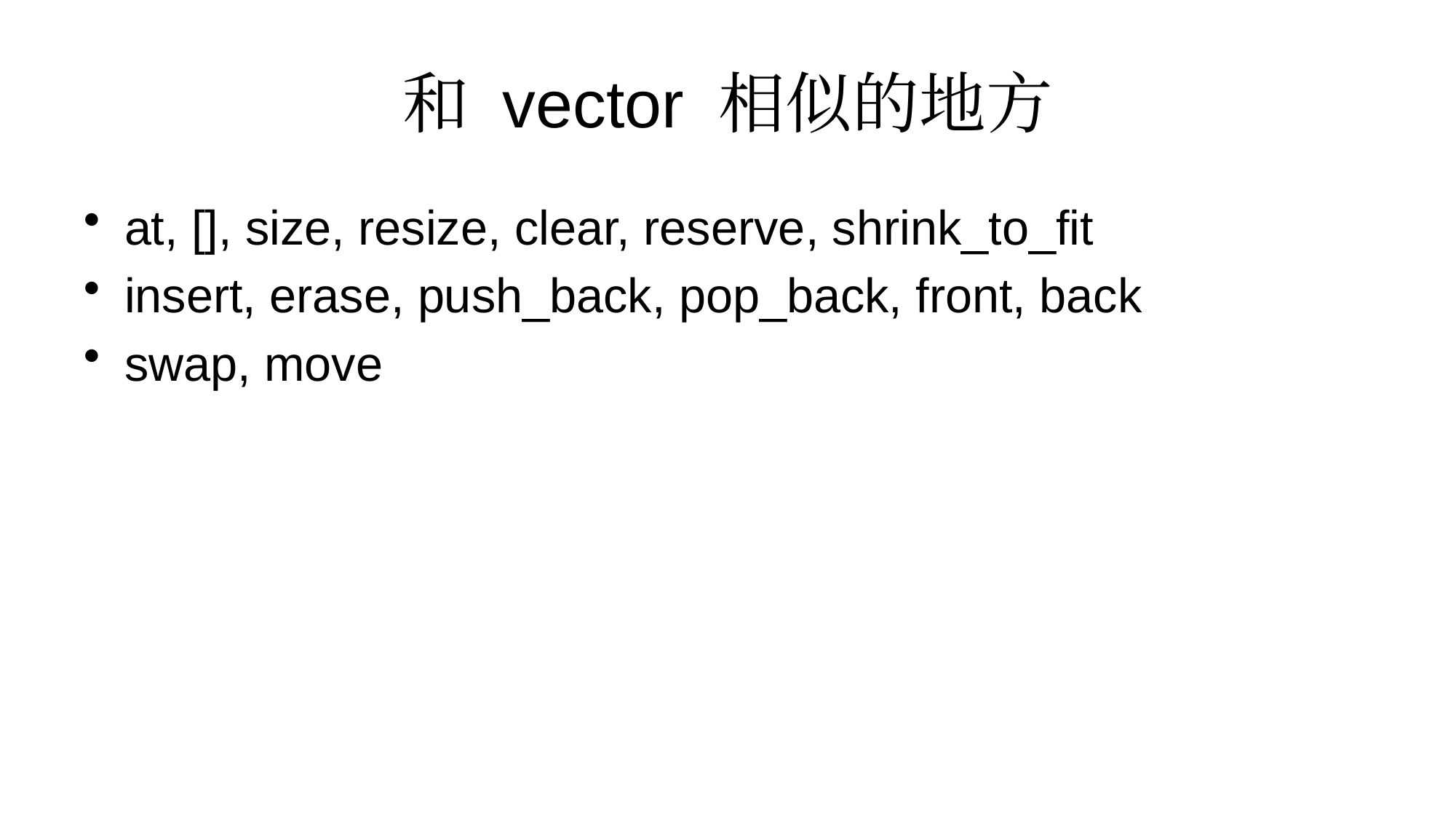

# 和 vector 相似的地方
at, [], size, resize, clear, reserve, shrink_to_fit
insert, erase, push_back, pop_back, front, back
swap, move